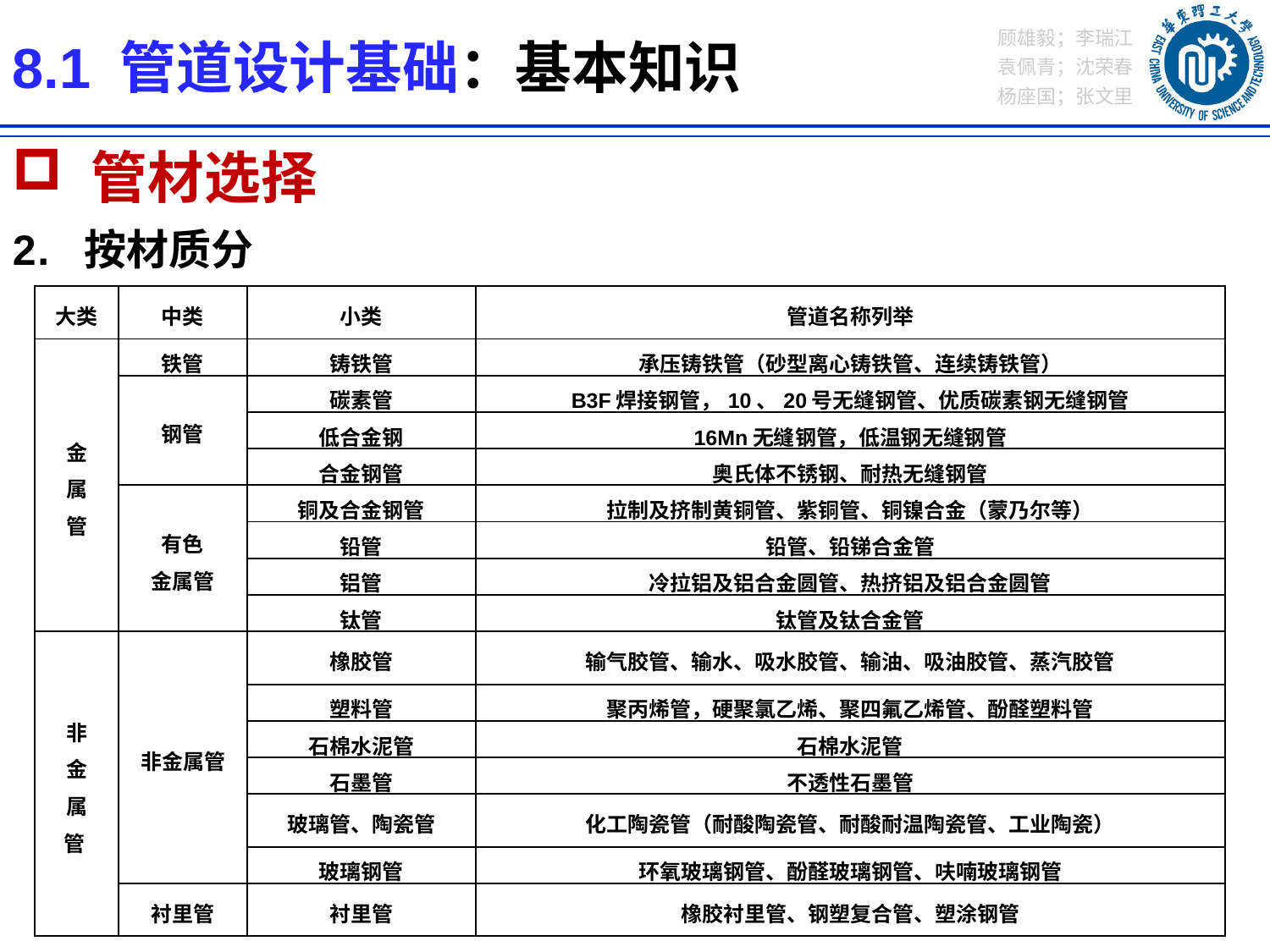

8.1 管道设计基础：基本知识
 管材选择
按材质分
| 大类 | 中类 | 小类 | 管道名称列举 |
| --- | --- | --- | --- |
| 金 属 管 | 铁管 | 铸铁管 | 承压铸铁管（砂型离心铸铁管、连续铸铁管） |
|  | 钢管 | 碳素管 | B3F焊接钢管，10、20号无缝钢管、优质碳素钢无缝钢管 |
|  |  | 低合金钢 | 16Mn无缝钢管，低温钢无缝钢管 |
|  |  | 合金钢管 | 奥氏体不锈钢、耐热无缝钢管 |
|  | 有色 金属管 | 铜及合金钢管 | 拉制及挤制黄铜管、紫铜管、铜镍合金（蒙乃尔等） |
|  |  | 铅管 | 铅管、铅锑合金管 |
|  |  | 铝管 | 冷拉铝及铝合金圆管、热挤铝及铝合金圆管 |
|  |  | 钛管 | 钛管及钛合金管 |
| 非 金 属 管 | 非金属管 | 橡胶管 | 输气胶管、输水、吸水胶管、输油、吸油胶管、蒸汽胶管 |
|  |  | 塑料管 | 聚丙烯管，硬聚氯乙烯、聚四氟乙烯管、酚醛塑料管 |
|  |  | 石棉水泥管 | 石棉水泥管 |
|  |  | 石墨管 | 不透性石墨管 |
|  |  | 玻璃管、陶瓷管 | 化工陶瓷管（耐酸陶瓷管、耐酸耐温陶瓷管、工业陶瓷） |
|  |  | 玻璃钢管 | 环氧玻璃钢管、酚醛玻璃钢管、呋喃玻璃钢管 |
|  | 衬里管 | 衬里管 | 橡胶衬里管、钢塑复合管、塑涂钢管 |